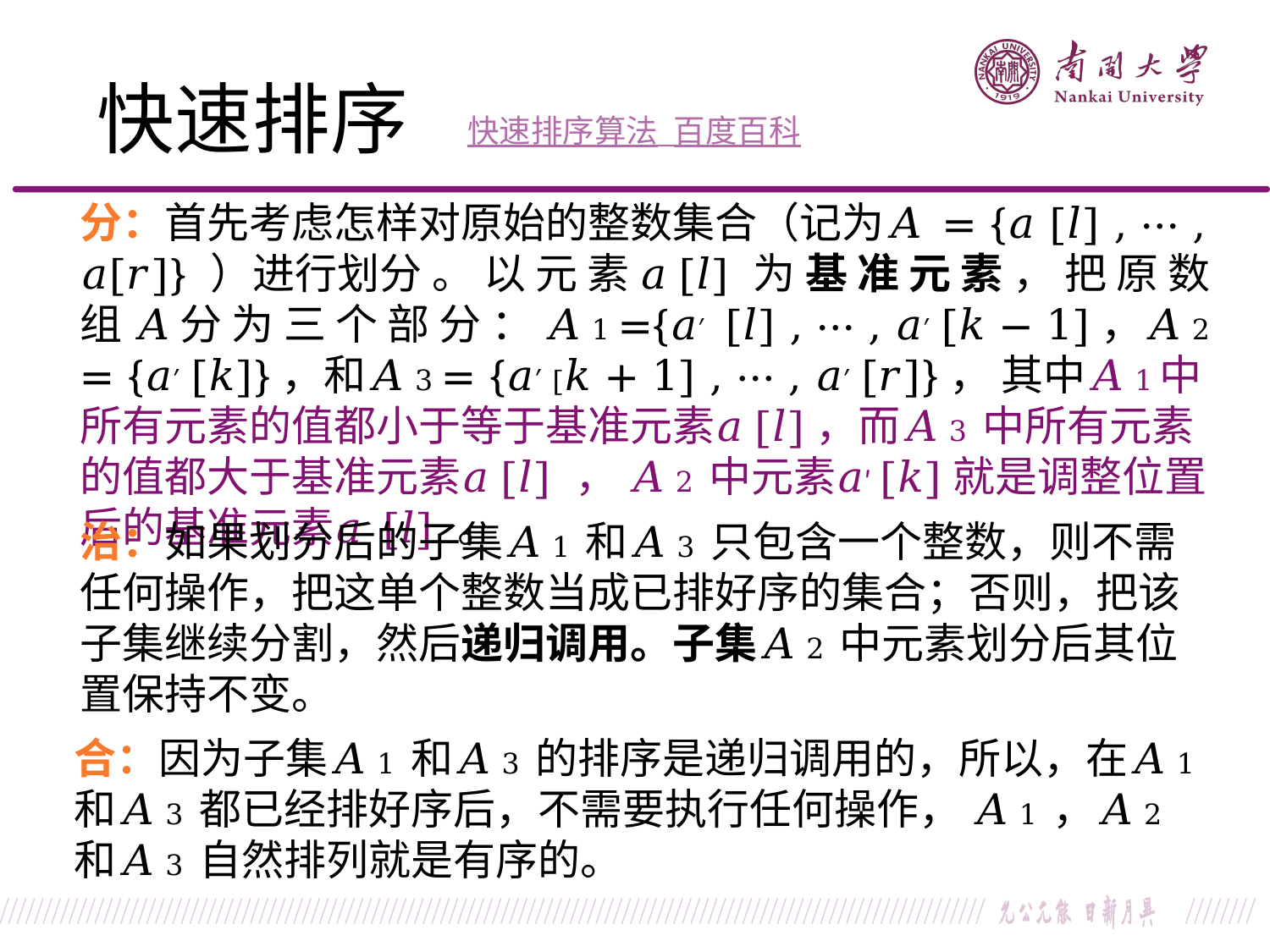

快速排序
快速排序算法_百度百科
分：首先考虑怎样对原始的整数集合（记为𝐴 = {𝑎 [𝑙] , ⋯ , 𝑎[𝑟]} ）进行划分 。 以 元 素 𝑎[𝑙] 为 基 准 元 素 ， 把 原 数 组 𝐴 分 为 三 个 部 分 ： 𝐴1 ={𝑎′  [𝑙] , ⋯ , 𝑎′ [𝑘 − 1]，𝐴2 = {𝑎′ [𝑘]}，和𝐴3 = {𝑎′ [𝑘 + 1] , ⋯ , 𝑎′ [𝑟]}， 其中𝐴1中所有元素的值都小于等于基准元素𝑎[𝑙]，而𝐴3 中所有元素的值都大于基准元素𝑎[𝑙] ， 𝐴2 中元素𝑎′[𝑘]就是调整位置后的基准元素𝑎 [𝑙] 。

算法思路
治：如果划分后的子集𝐴1 和𝐴3 只包含一个整数，则不需任何操作，把这单个整数当成已排好序的集合；否则，把该子集继续分割，然后递归调用。子集𝐴2 中元素划分后其位置保持不变。
合：因为子集𝐴1 和𝐴3 的排序是递归调用的，所以，在𝐴1 和𝐴3 都已经排好序后，不需要执行任何操作， 𝐴1 ，𝐴2 和𝐴3 自然排列就是有序的。